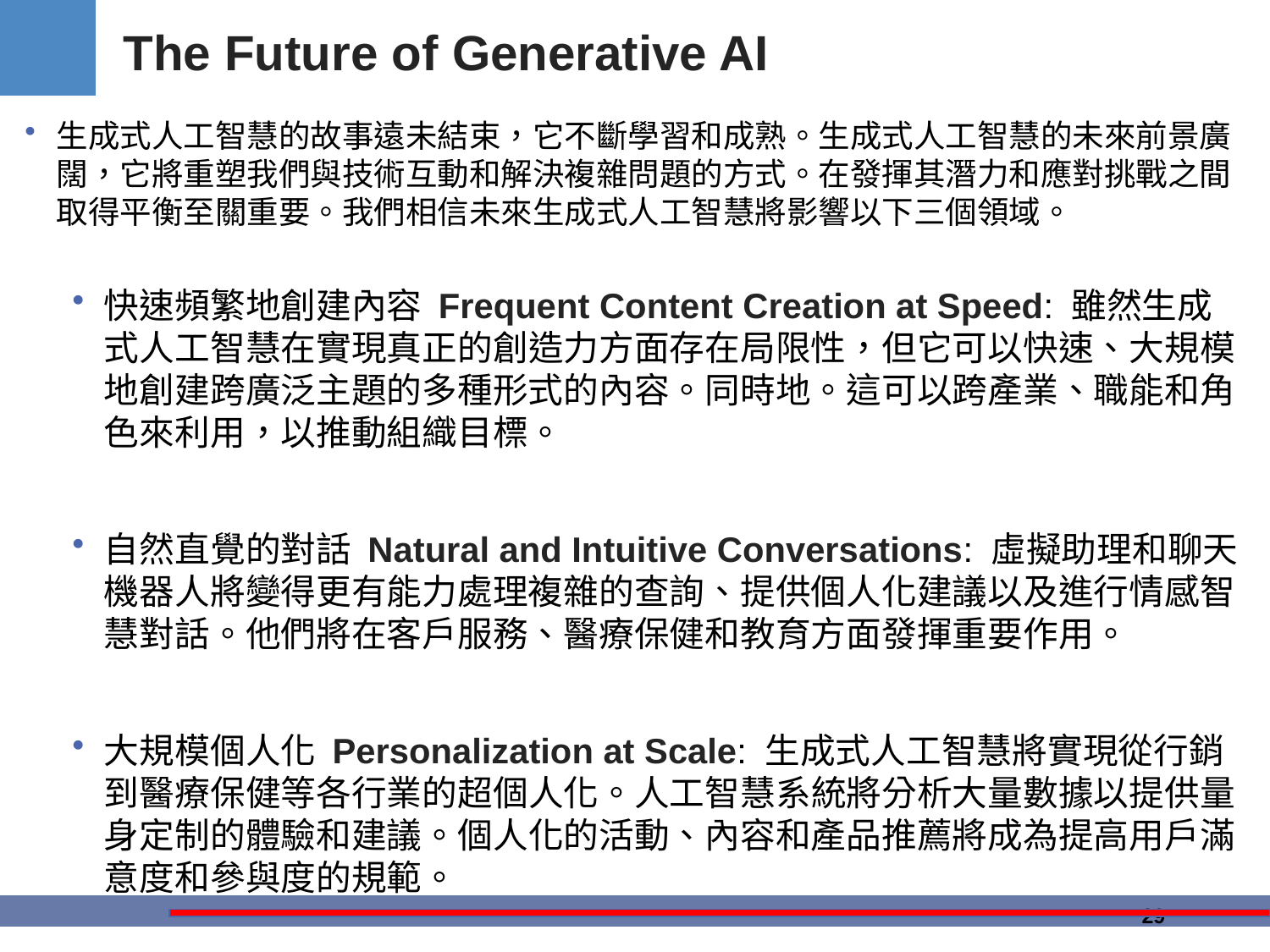

# The Future of Generative AI
生成式人工智慧的故事遠未結束，它不斷學習和成熟。生成式人工智慧的未來前景廣闊，它將重塑我們與技術互動和解決複雜問題的方式。在發揮其潛力和應對挑戰之間取得平衡至關重要。我們相信未來生成式人工智慧將影響以下三個領域。

快速頻繁地創建內容 Frequent Content Creation at Speed: 雖然生成式人工智慧在實現真正的創造力方面存在局限性，但它可以快速、大規模地創建跨廣泛主題的多種形式的內容。同時地。這可以跨產業、職能和角色來利用，以推動組織目標。

自然直覺的對話 Natural and Intuitive Conversations: 虛擬助理和聊天機器人將變得更有能力處理複雜的查詢、提供個人化建議以及進行情感智慧對話。他們將在客戶服務、醫療保健和教育方面發揮重要作用。

大規模個人化 Personalization at Scale: 生成式人工智慧將實現從行銷到醫療保健等各行業的超個人化。人工智慧系統將分析大量數據以提供量身定制的體驗和建議。個人化的活動、內容和產品推薦將成為提高用戶滿意度和參與度的規範。